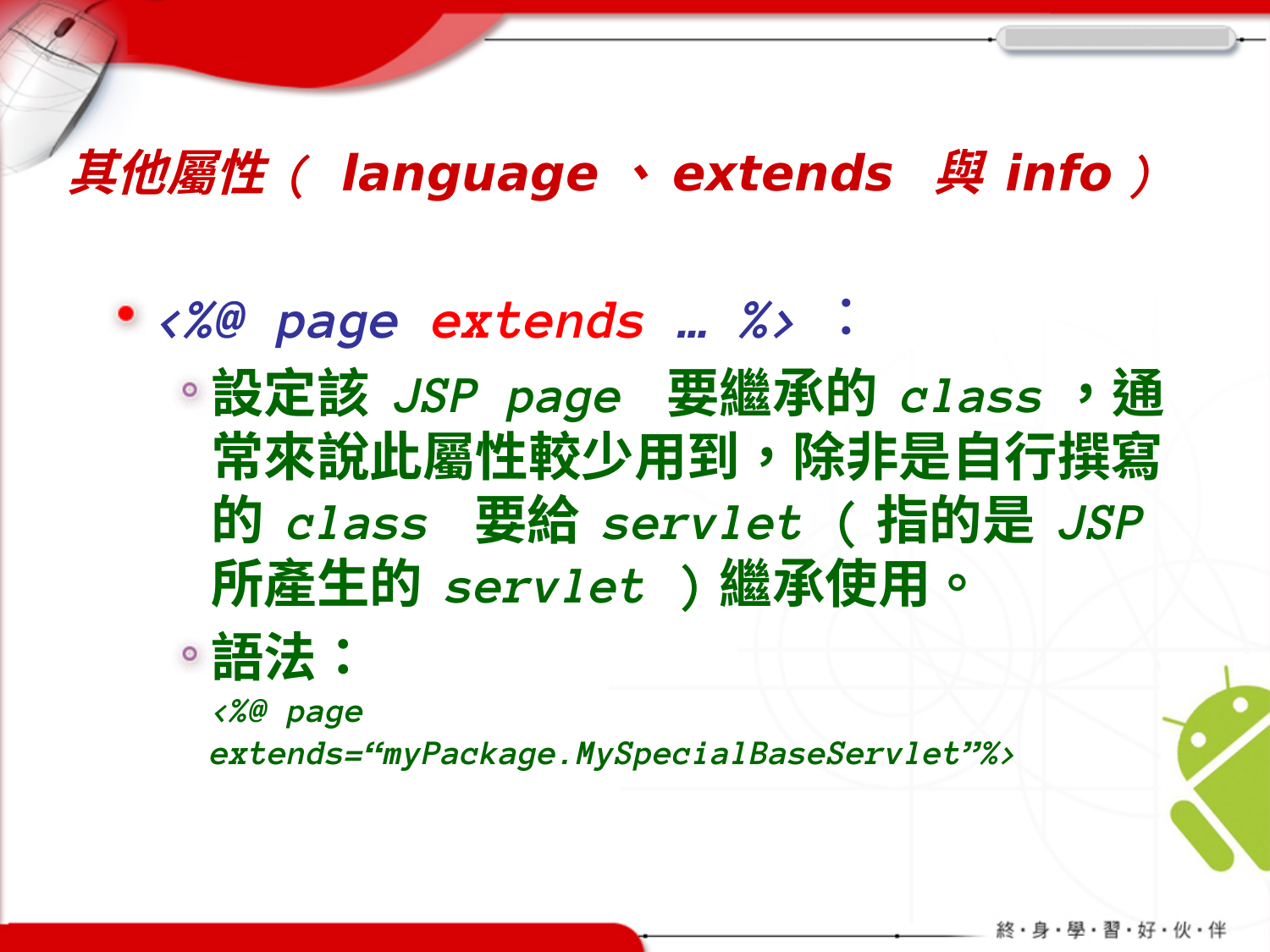

# 其他屬性 ( language、extends 與 info )
<%@ page extends … %>：
設定該 JSP page 要繼承的 class，通常來說此屬性較少用到，除非是自行撰寫的 class 要給 servlet (指的是 JSP 所產生的 servlet )繼承使用。
語法：
<%@ page extends=“myPackage.MySpecialBaseServlet”%>